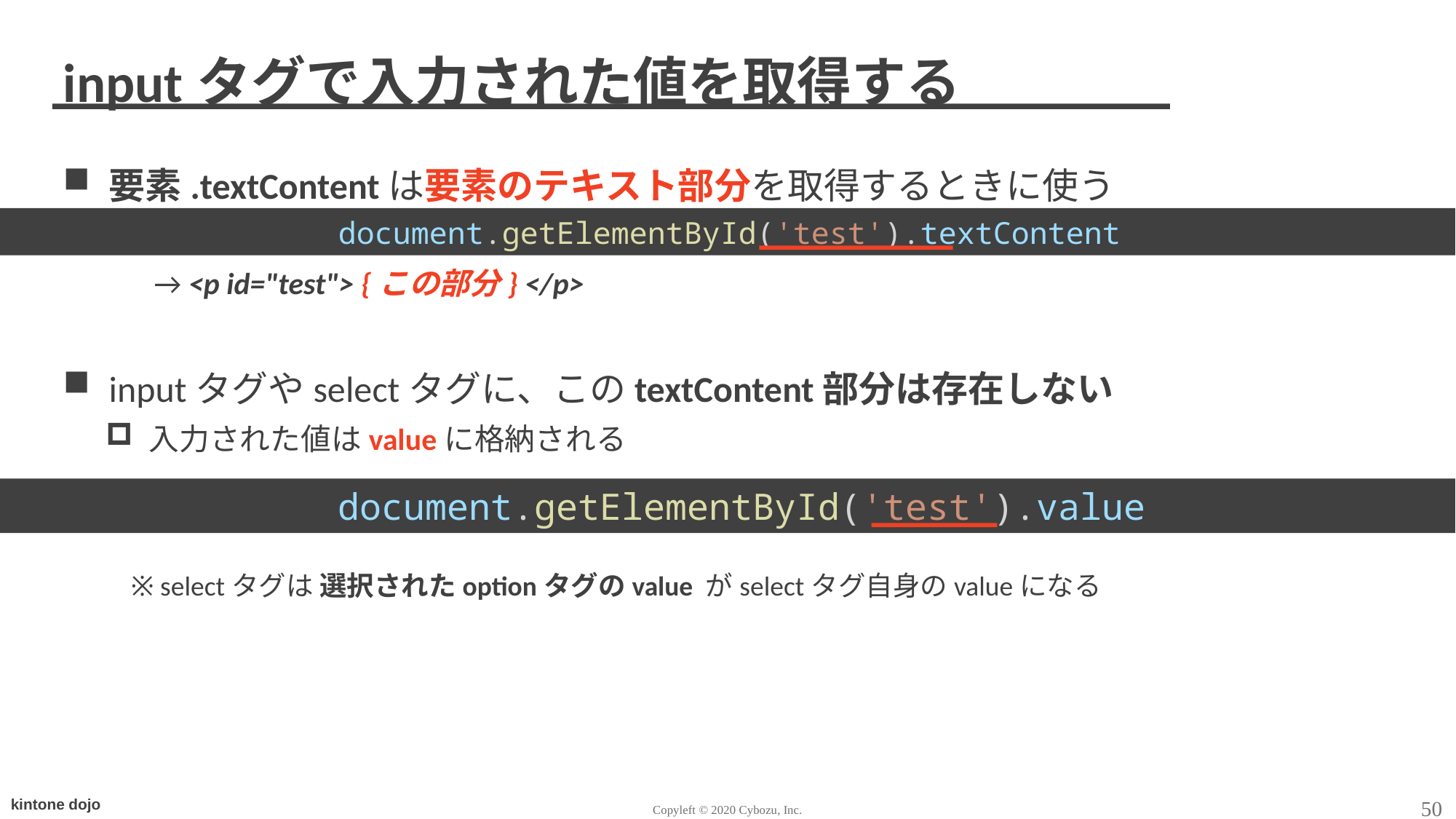

# inputタグで入力された値を取得する
要素.textContentは要素のテキスト部分を取得するときに使う

       → <p id="test"> {この部分} </p>

inputタグやselectタグに、このtextContent部分は存在しない
入力された値はvalueに格納される

           ※ selectタグは 選択されたoptionタグのvalue がselectタグ自身のvalueになる
			document.getElementById('test').textContent

			document.getElementById('test').value

50
Copyleft © 2020 Cybozu, Inc.